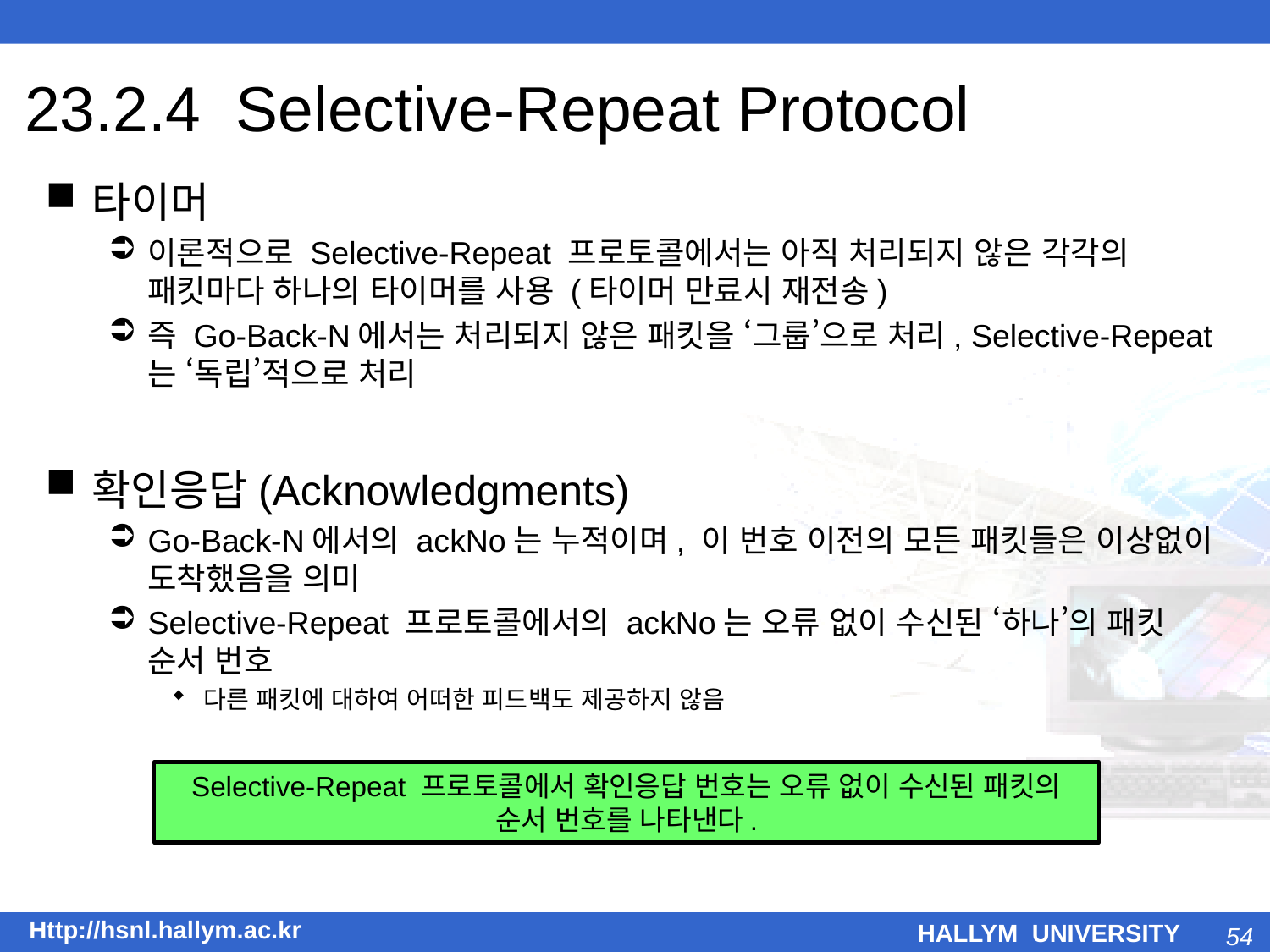

# 23.2.4  Selective-Repeat Protocol
타이머
이론적으로 Selective-Repeat 프로토콜에서는 아직 처리되지 않은 각각의 패킷마다 하나의 타이머를 사용 (타이머 만료시 재전송)
즉 Go-Back-N에서는 처리되지 않은 패킷을 ‘그룹’으로 처리, Selective-Repeat는 ‘독립’적으로 처리

확인응답(Acknowledgments)
Go-Back-N에서의 ackNo는 누적이며, 이 번호 이전의 모든 패킷들은 이상없이 도착했음을 의미
Selective-Repeat 프로토콜에서의 ackNo는 오류 없이 수신된 ‘하나’의 패킷 순서 번호
다른 패킷에 대하여 어떠한 피드백도 제공하지 않음
Selective-Repeat 프로토콜에서 확인응답 번호는 오류 없이 수신된 패킷의 순서 번호를 나타낸다.
54